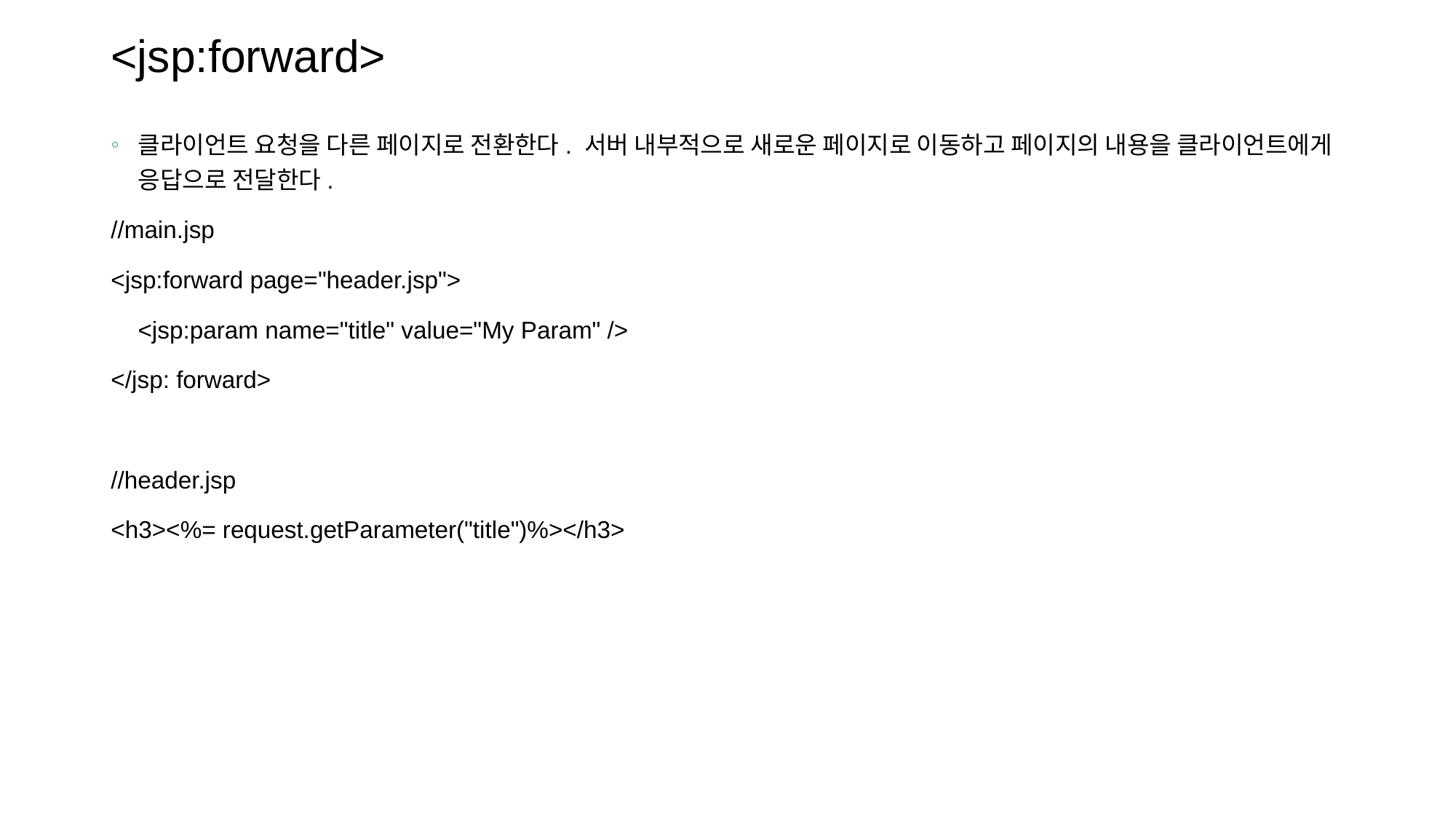

# <jsp:forward>
클라이언트 요청을 다른 페이지로 전환한다. 서버 내부적으로 새로운 페이지로 이동하고 페이지의 내용을 클라이언트에게 응답으로 전달한다.
//main.jsp
<jsp:forward page="header.jsp">
    <jsp:param name="title" value="My Param" />
</jsp: forward>

//header.jsp
<h3><%= request.getParameter("title")%></h3>